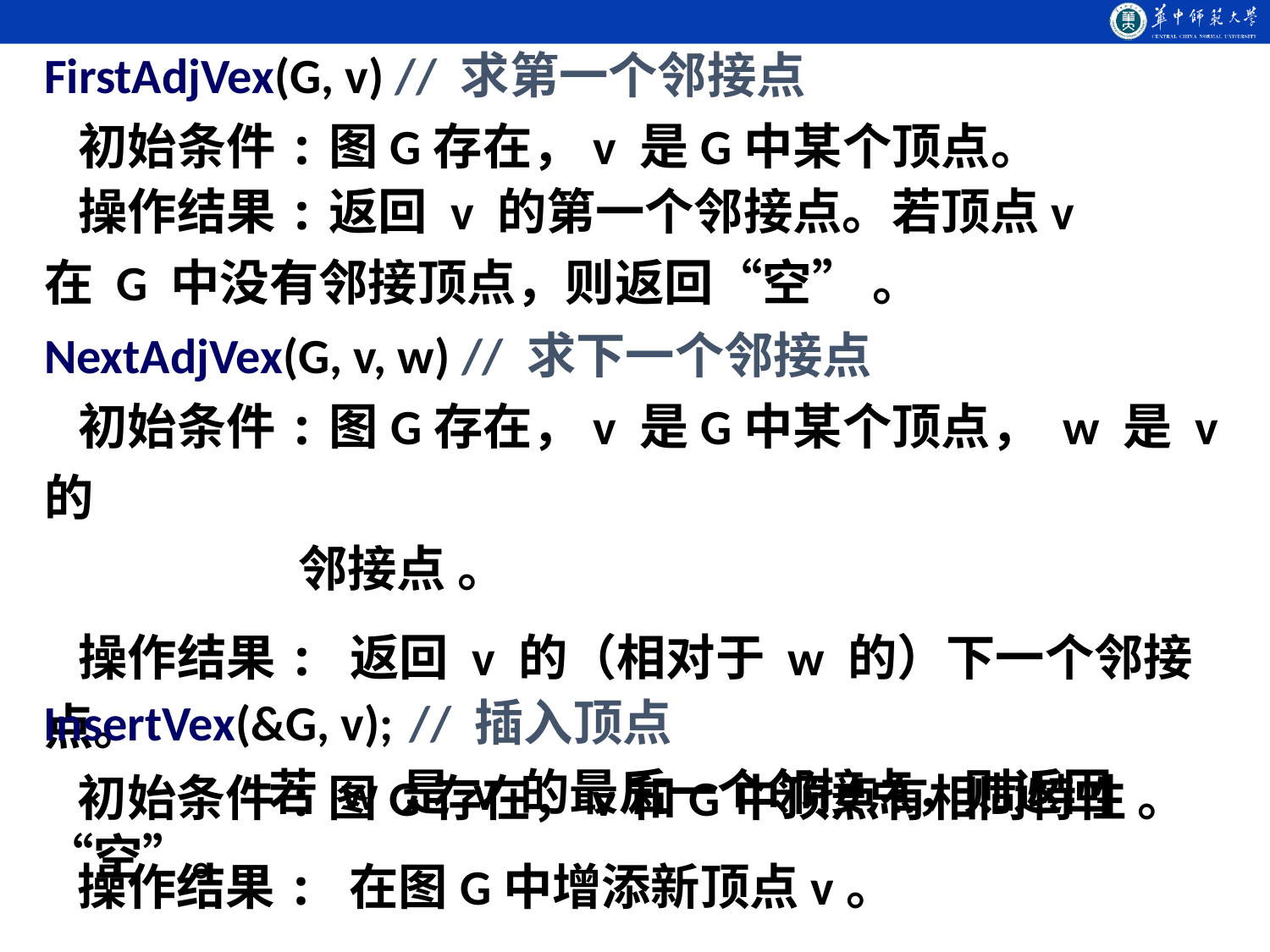

FirstAdjVex(G, v) // 求第一个邻接点
  初始条件:图G存在，v 是G中某个顶点。
  操作结果:返回 v 的第一个邻接点。若顶点v
在 G 中没有邻接顶点，则返回“空” 。
NextAdjVex(G, v, w) // 求下一个邻接点
  初始条件:图G存在，v 是G中某个顶点， w 是 v 的
		邻接点 。
  操作结果: 返回 v 的（相对于 w 的）下一个邻接点。
                   若 w 是 v 的最后一个邻接点，则返回“空”。
InsertVex(&G, v); // 插入顶点
  初始条件:图G存在，v和G中顶点有相同特性 。
  操作结果: 在图G中增添新顶点v。